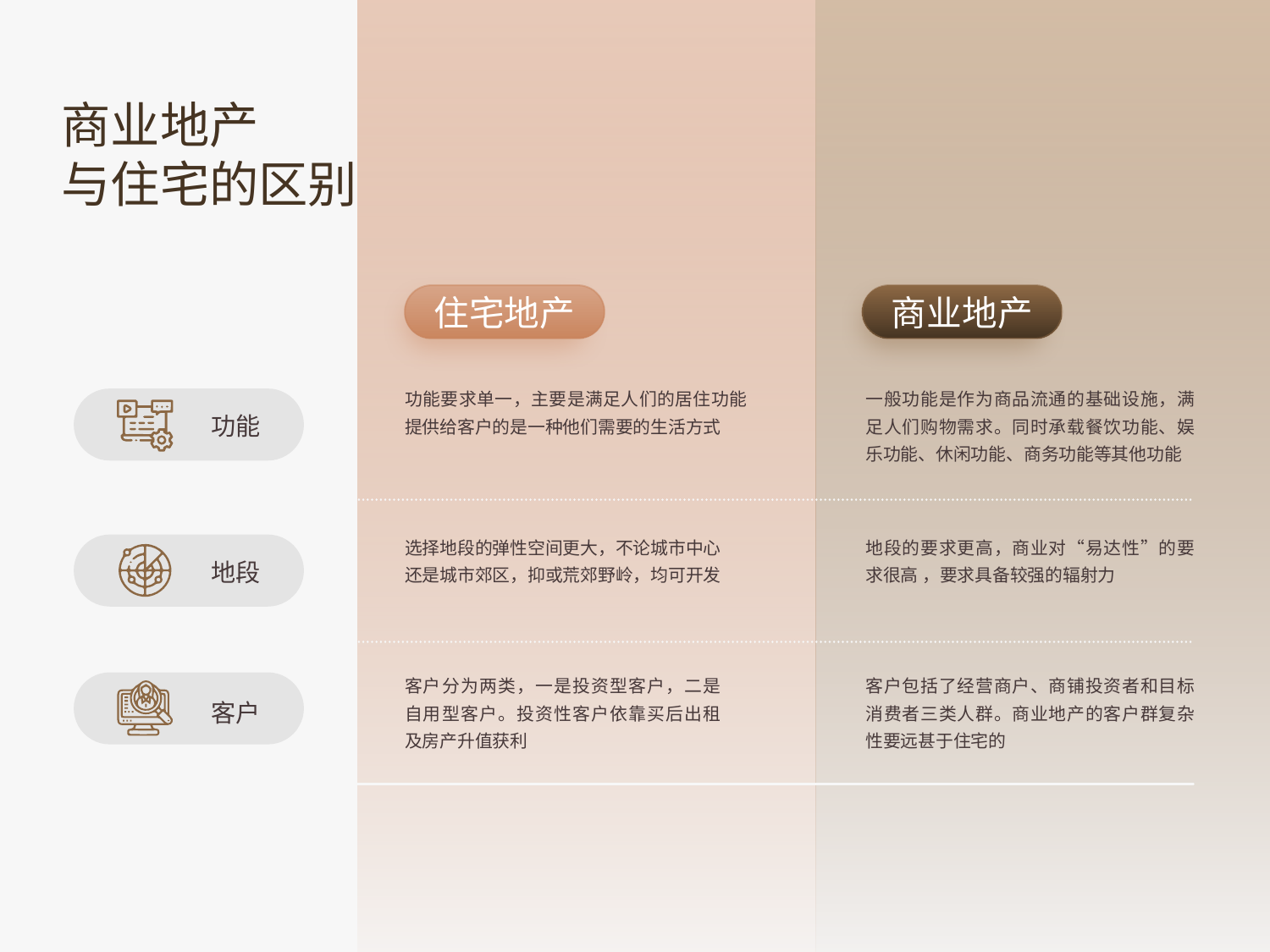

商业地产
与住宅的区别
住宅地产
商业地产

功能要求单一，主要是满足人们的居住功能提供给客户的是一种他们需要的生活方式
一般功能是作为商品流通的基础设施，满足人们购物需求。同时承载餐饮功能、娱乐功能、休闲功能、商务功能等其他功能

功能
选择地段的弹性空间更大，不论城市中心
还是城市郊区，抑或荒郊野岭，均可开发
地段的要求更高，商业对“易达性”的要求很高 ，要求具备较强的辐射力

地段
客户分为两类，一是投资型客户，二是自用型客户。投资性客户依靠买后出租及房产升值获利
客户包括了经营商户、商铺投资者和目标消费者三类人群。商业地产的客户群复杂性要远甚于住宅的

客户